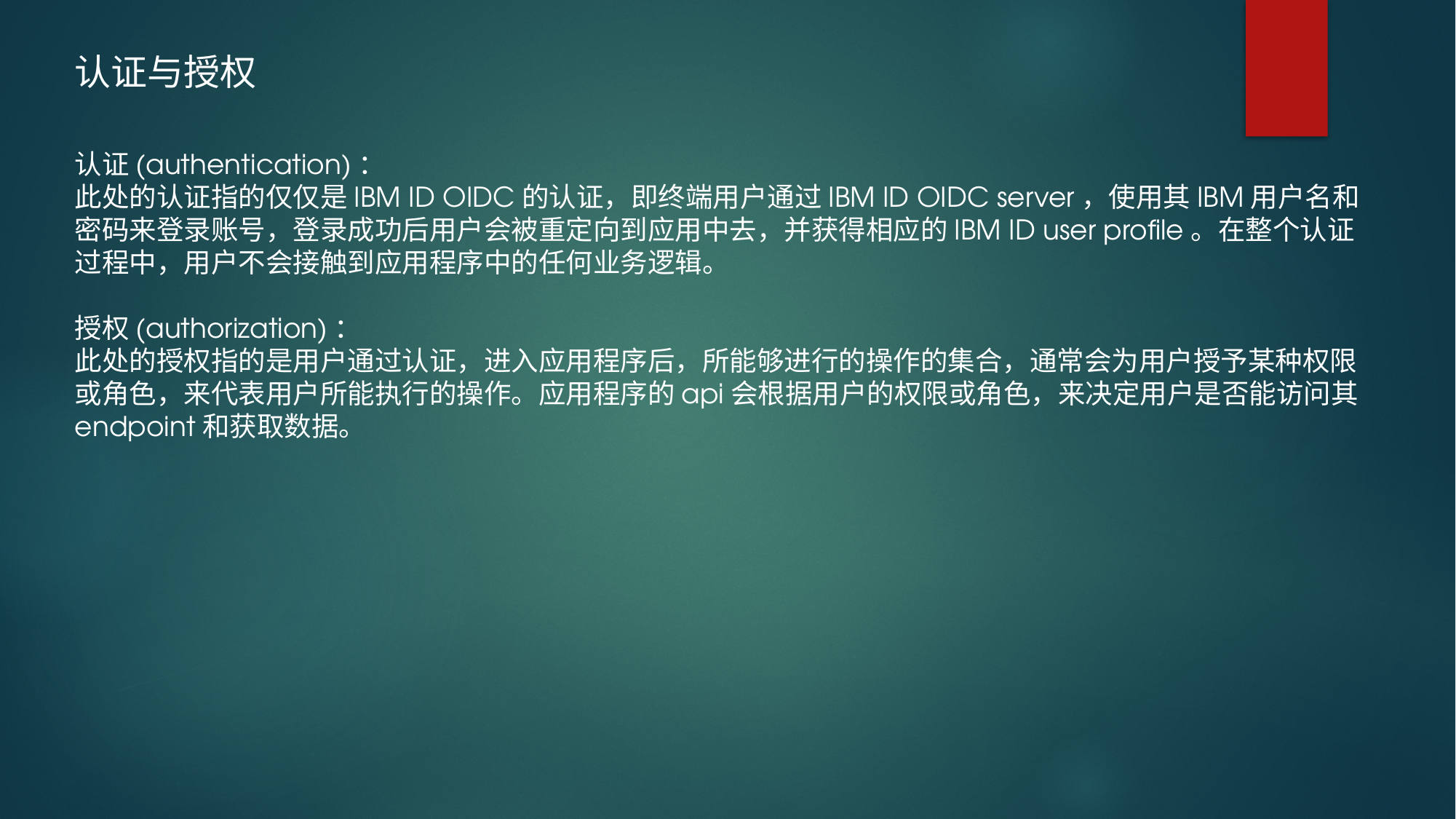

认证与授权
认证(authentication)：
此处的认证指的仅仅是IBM ID OIDC的认证，即终端用户通过IBM ID OIDC server，使用其IBM用户名和密码来登录账号，登录成功后用户会被重定向到应用中去，并获得相应的IBM ID user profile。在整个认证过程中，用户不会接触到应用程序中的任何业务逻辑。

授权(authorization)：
此处的授权指的是用户通过认证，进入应用程序后，所能够进行的操作的集合，通常会为用户授予某种权限或角色，来代表用户所能执行的操作。应用程序的api会根据用户的权限或角色，来决定用户是否能访问其endpoint和获取数据。